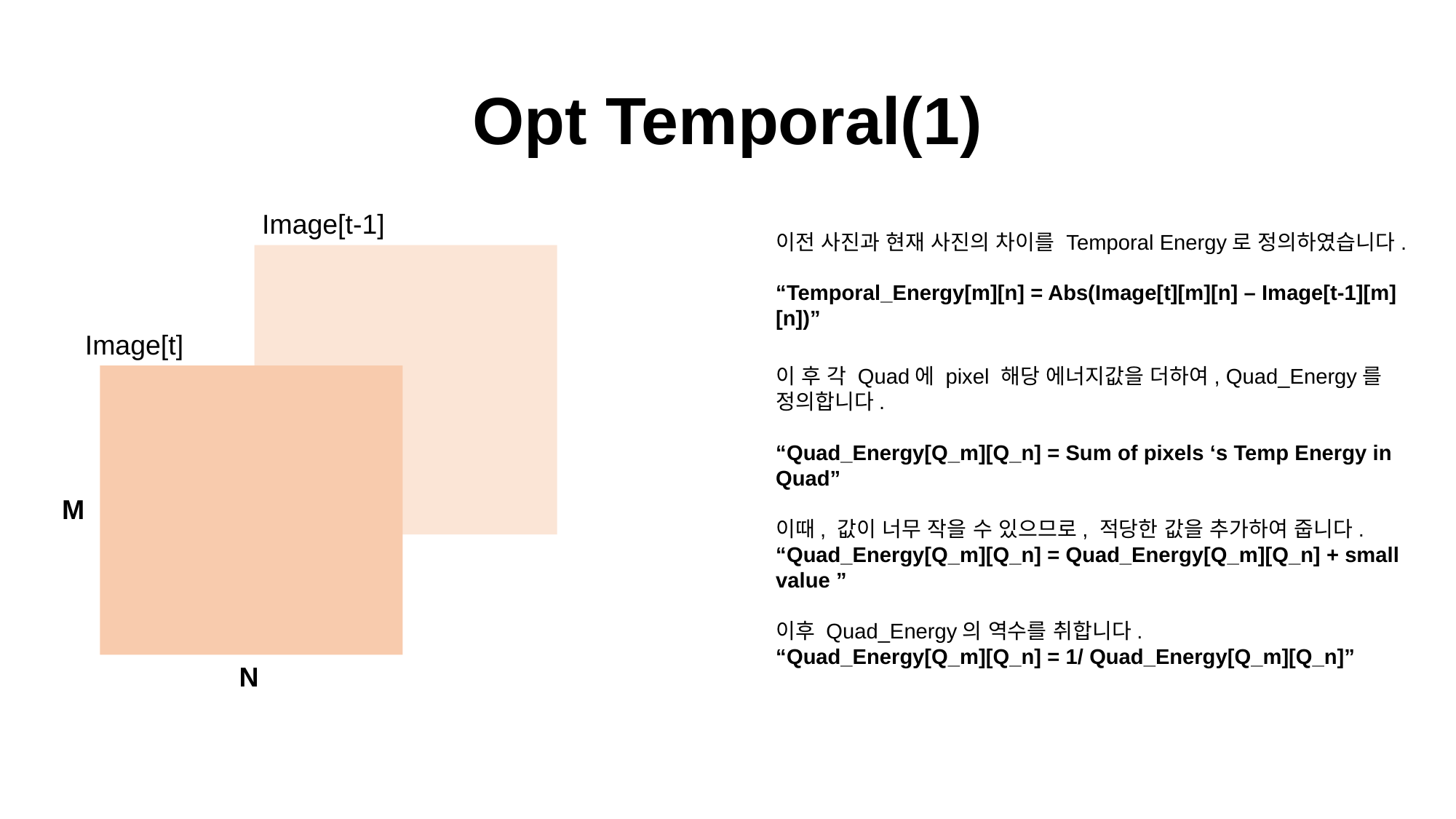

# Opt Temporal(1)
Image[t-1]
이전 사진과 현재 사진의 차이를 Temporal Energy로 정의하였습니다.

“Temporal_Energy[m][n] = Abs(Image[t][m][n] – Image[t-1][m][n])”

이 후 각 Quad에 pixel 해당 에너지값을 더하여, Quad_Energy를 정의합니다.

“Quad_Energy[Q_m][Q_n] = Sum of pixels ‘s Temp Energy in Quad”

이때, 값이 너무 작을 수 있으므로, 적당한 값을 추가하여 줍니다.
“Quad_Energy[Q_m][Q_n] = Quad_Energy[Q_m][Q_n] + small value ”

이후 Quad_Energy의 역수를 취합니다.
“Quad_Energy[Q_m][Q_n] = 1/ Quad_Energy[Q_m][Q_n]”

Image[t]

M
N